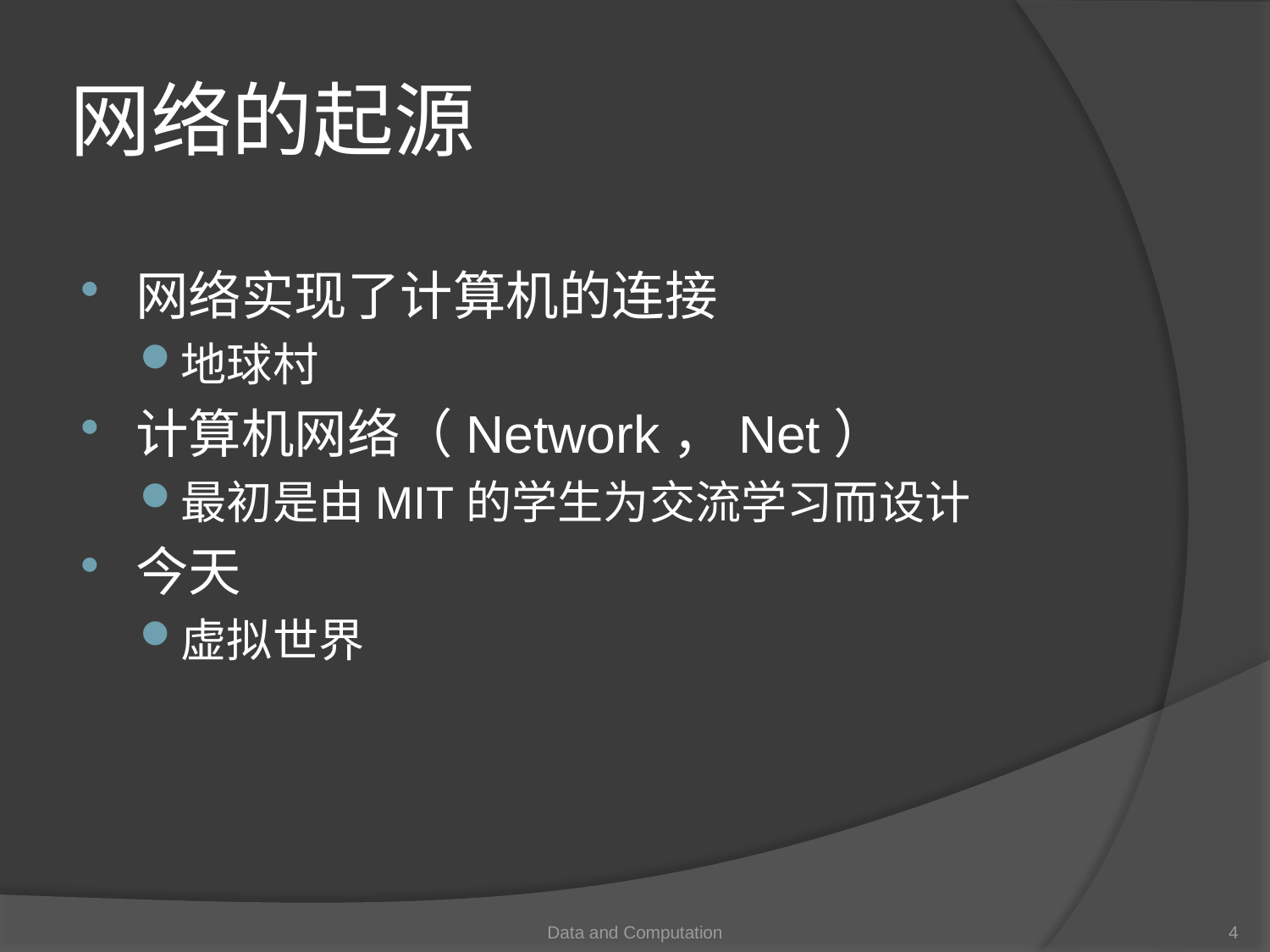

# 网络的起源
网络实现了计算机的连接
地球村
计算机网络（Network，Net）
最初是由MIT的学生为交流学习而设计
今天
虚拟世界
Data and Computation
4